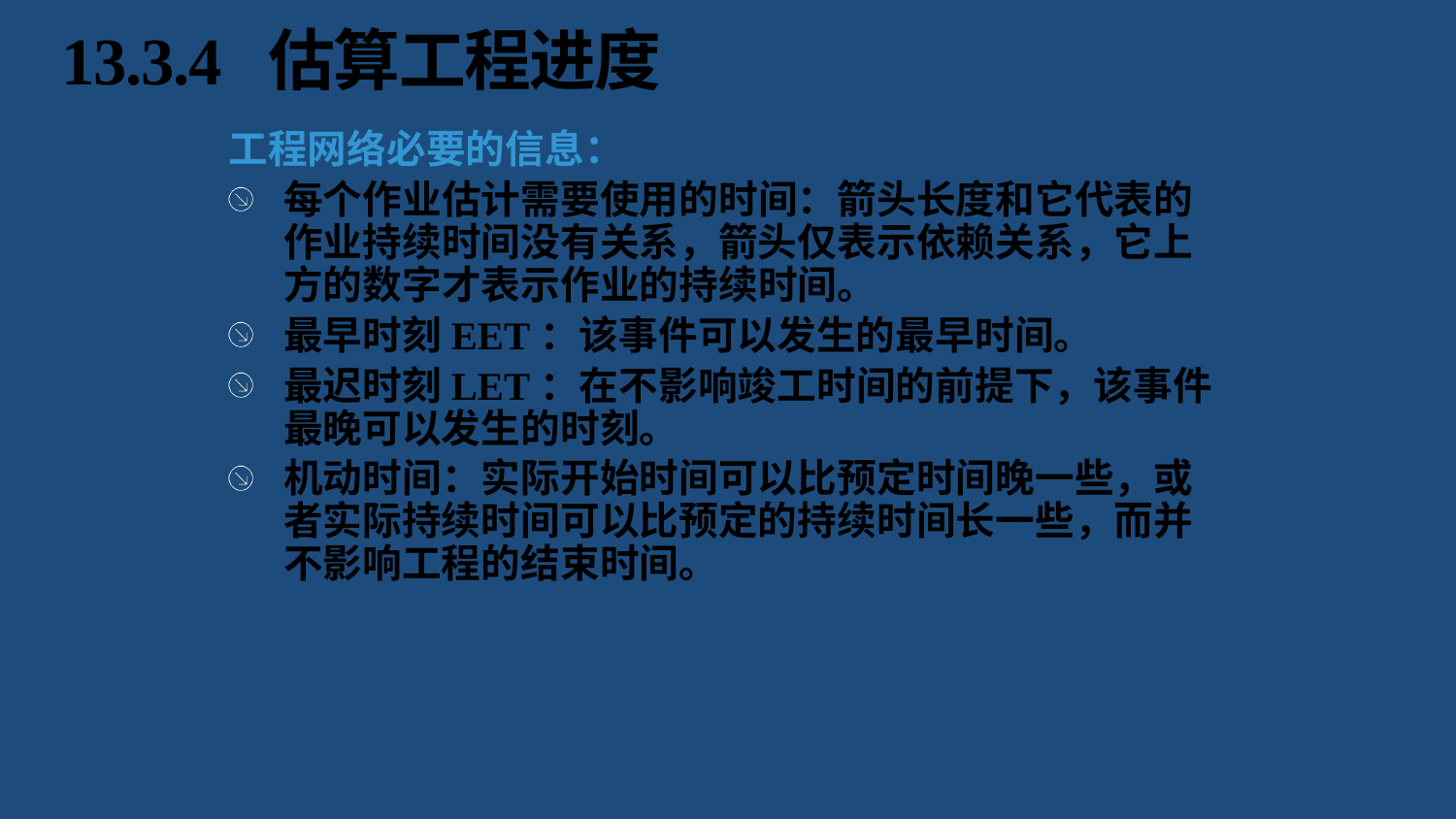

# 13.3.4  估算工程进度
工程网络必要的信息：
每个作业估计需要使用的时间：箭头长度和它代表的作业持续时间没有关系，箭头仅表示依赖关系，它上方的数字才表示作业的持续时间。
最早时刻EET：该事件可以发生的最早时间。
最迟时刻LET：在不影响竣工时间的前提下，该事件最晚可以发生的时刻。
机动时间：实际开始时间可以比预定时间晚一些，或者实际持续时间可以比预定的持续时间长一些，而并不影响工程的结束时间。